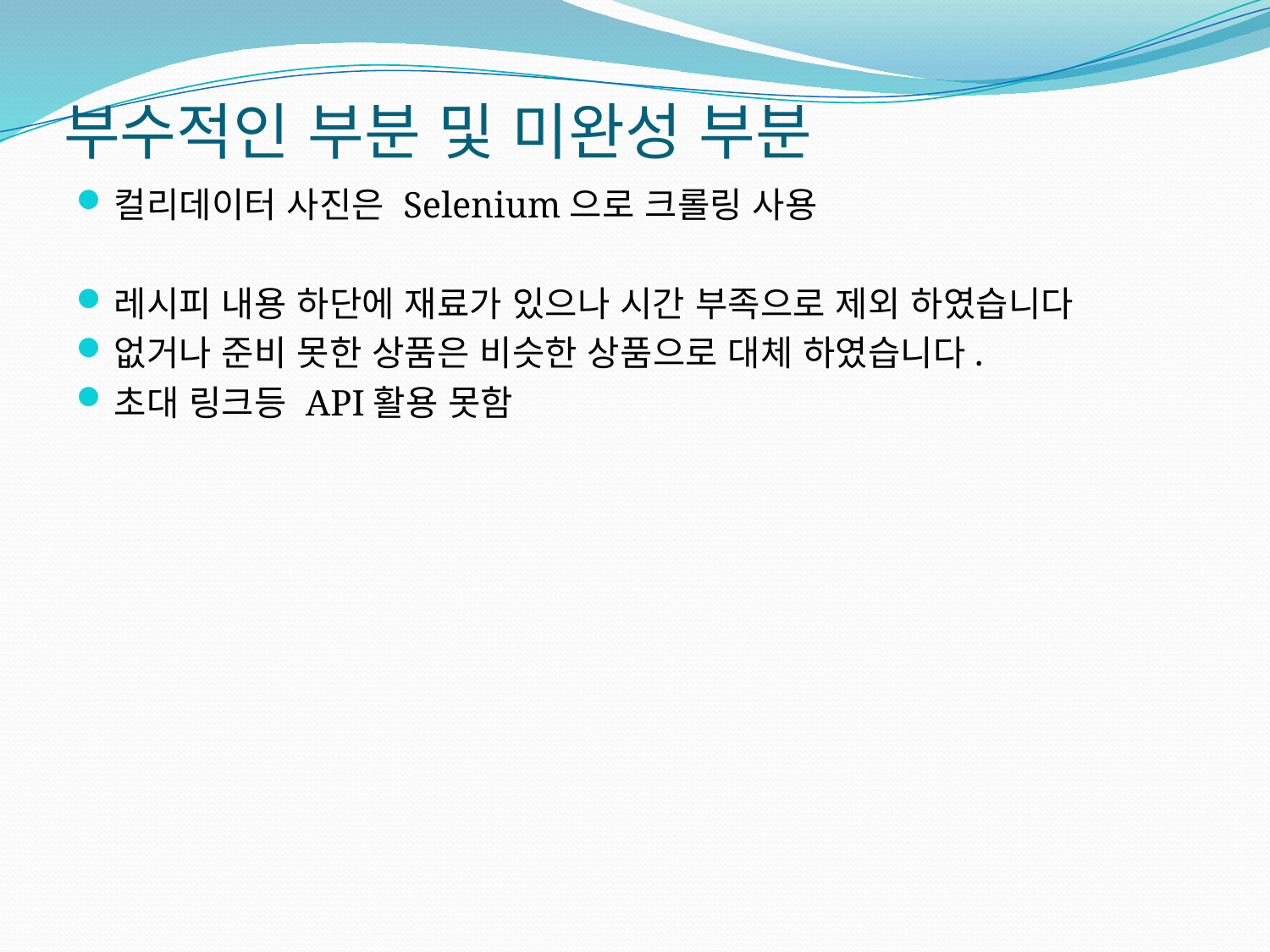

# 부수적인 부분 및 미완성 부분
컬리데이터 사진은 Selenium으로 크롤링 사용

레시피 내용 하단에 재료가 있으나 시간 부족으로 제외 하였습니다
없거나 준비 못한 상품은 비슷한 상품으로 대체 하였습니다.
초대 링크등 API활용 못함